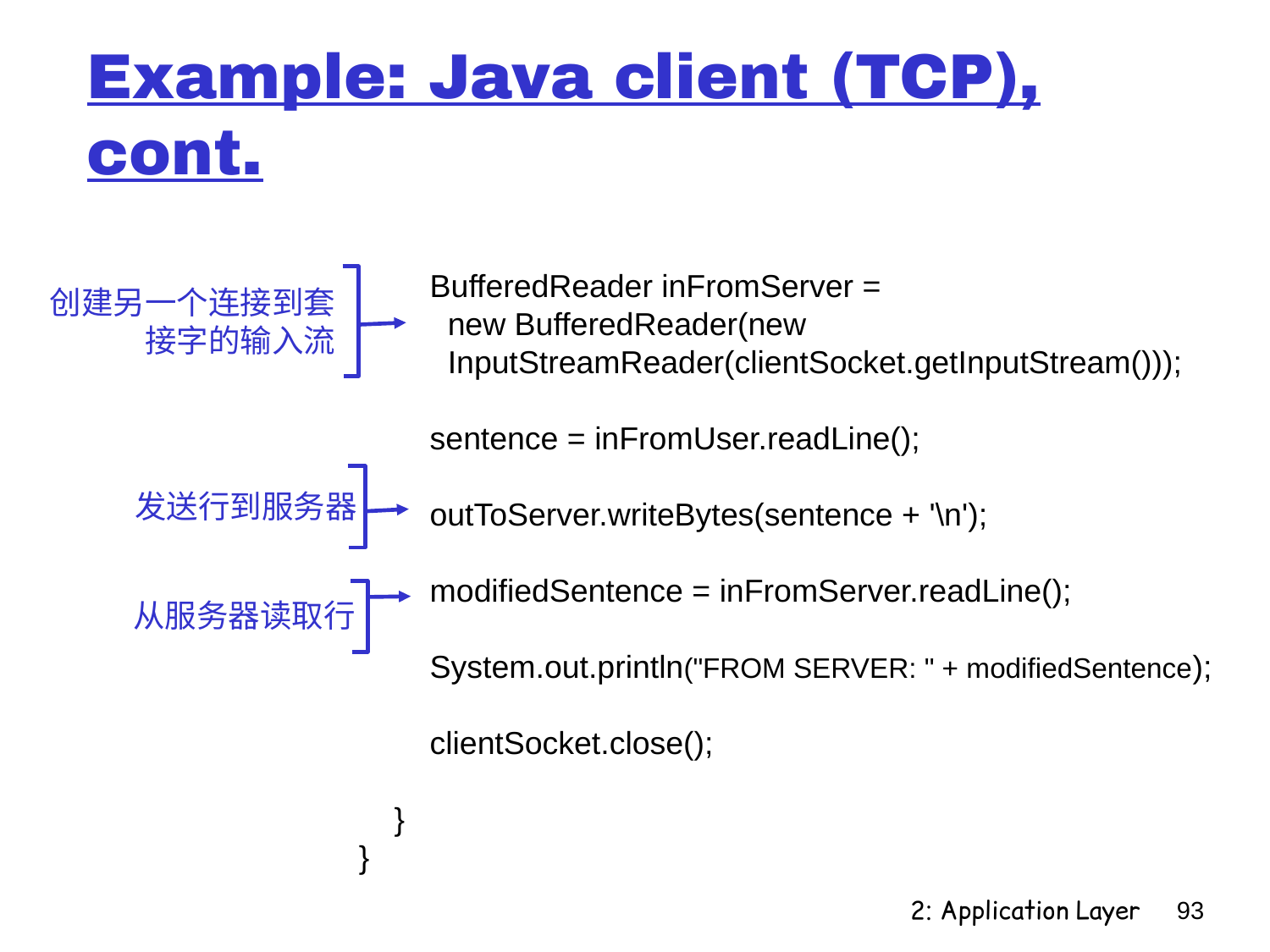

# Example: Java client (TCP), cont.
        BufferedReader inFromServer =
          new BufferedReader(new
          InputStreamReader(clientSocket.getInputStream()));

        sentence = inFromUser.readLine();

        outToServer.writeBytes(sentence + '\n');

        modifiedSentence = inFromServer.readLine();

        System.out.println("FROM SERVER: " + modifiedSentence);

        clientSocket.close();

    }
}

创建另一个连接到套接字的输入流

发送行到服务器

从服务器读取行

2: Application Layer
93